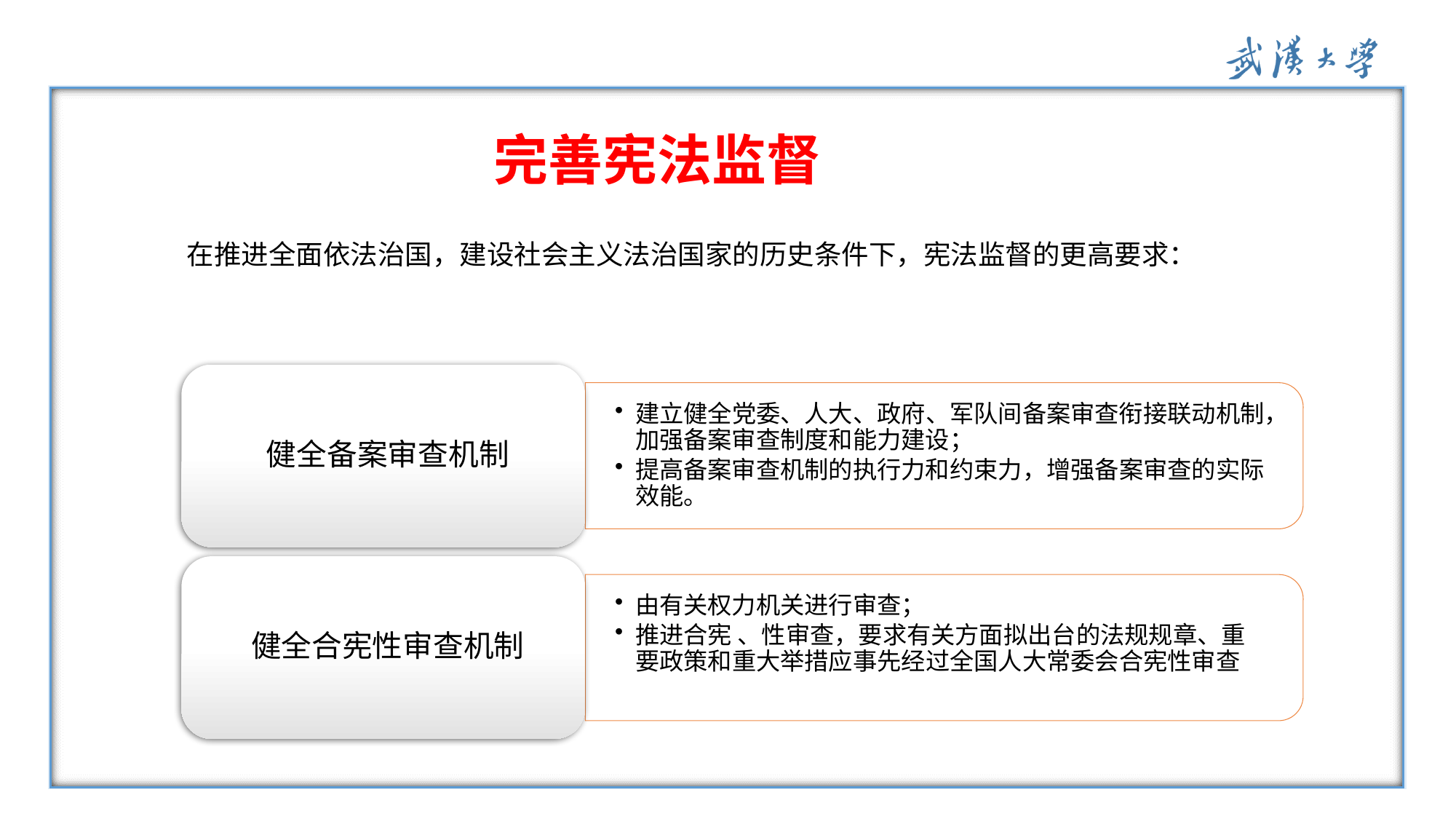

完善宪法监督
在推进全面依法治国，建设社会主义法治国家的历史条件下，宪法监督的更高要求：
建立健全党委、人大、政府、军队间备案审查衔接联动机制，加强备案审查制度和能力建设；
提高备案审查机制的执行力和约束力，增强备案审查的实际效能。
健全备案审查机制
由有关权力机关进行审查；
推进合宪 、性审查，要求有关方面拟出台的法规规章、重要政策和重大举措应事先经过全国人大常委会合宪性审查

健全合宪性审查机制